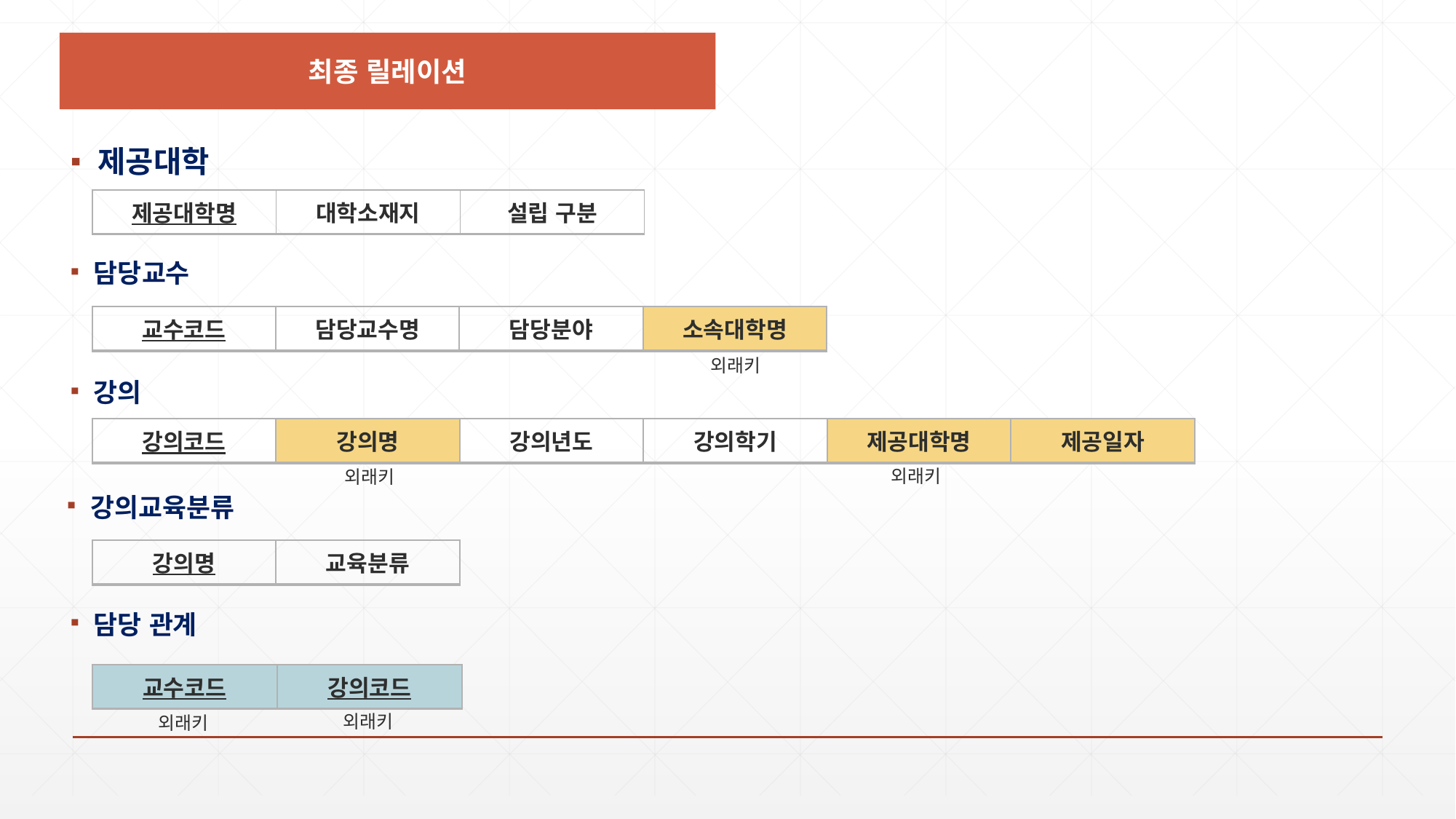

최종 릴레이션
제공대학
| 제공대학명 | 대학소재지 | 설립 구분 |
| --- | --- | --- |
담당교수
| 교수코드 | 담당교수명 | 담당분야 | 소속대학명 |
| --- | --- | --- | --- |
외래키
강의
| 강의코드 | 강의명 | 강의년도 | 강의학기 | 제공대학명 | 제공일자 |
| --- | --- | --- | --- | --- | --- |
외래키
외래키
강의교육분류
| 강의명 | 교육분류 |
| --- | --- |
담당 관계
| 교수코드 | 강의코드 |
| --- | --- |
외래키
외래키